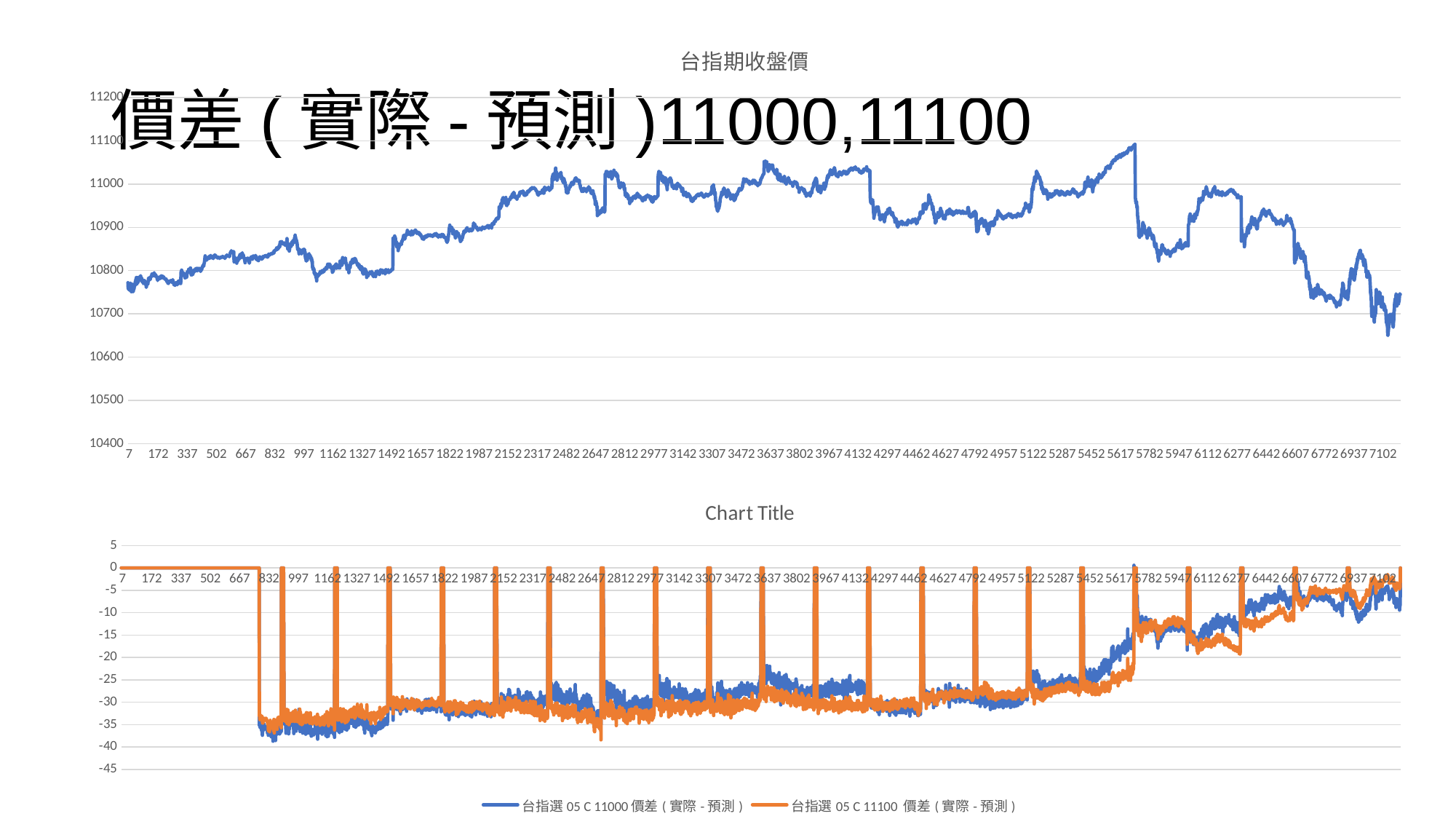

### Chart:

| Category | 台指期收盤價 |
|---|---|
# 價差(實際-預測)11000,11100

### Chart:

| Category | 台指選05 C 11000價差(實際-預測) | 台指選05 C 11100 價差(實際-預測) |
|---|---|---|